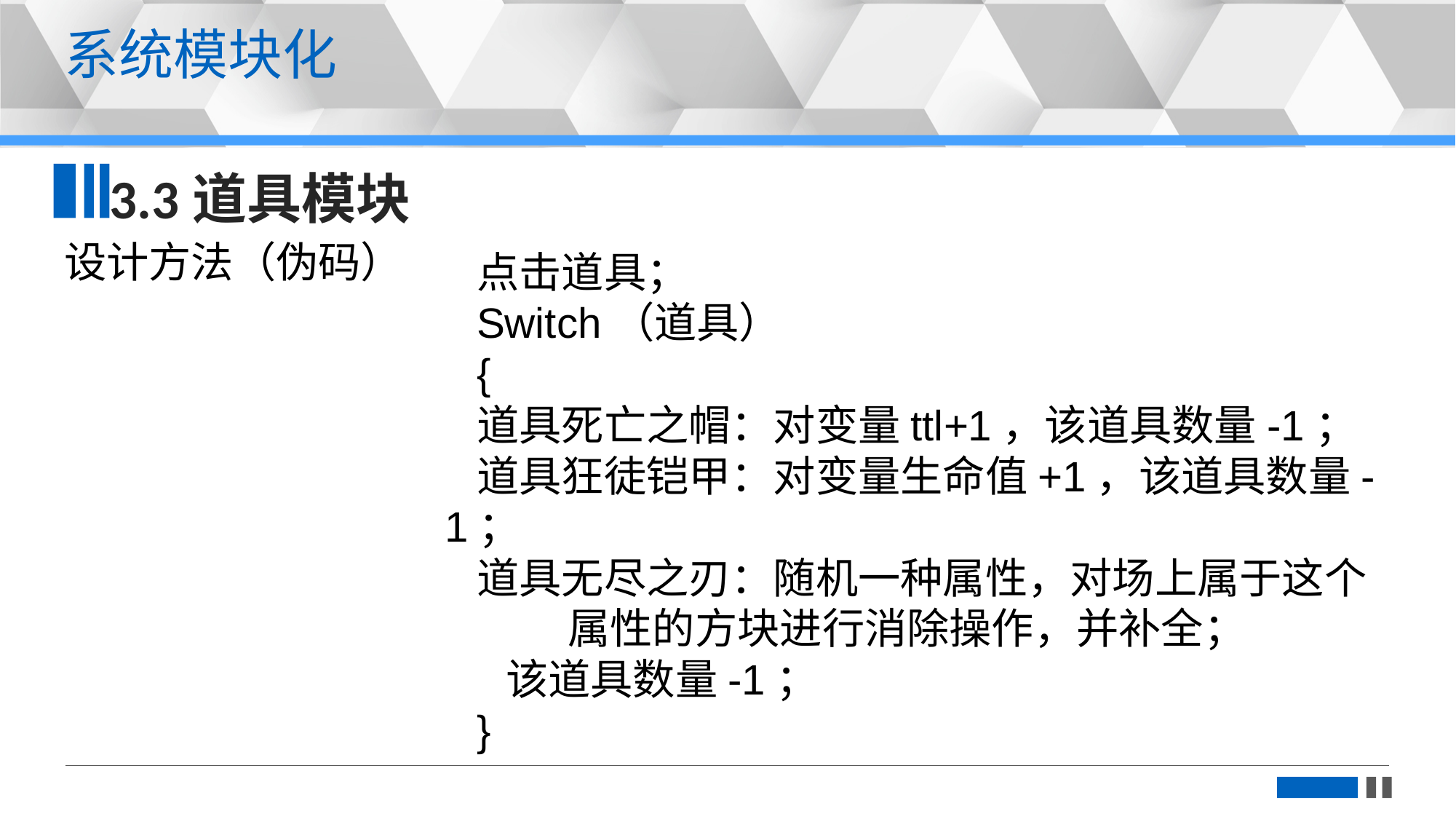

更多精品PPT模板下载：https://shop162430736.taobao.com
系统模块化

3.3道具模块
设计方法（伪码）
点击道具；
Switch（道具）
{
道具死亡之帽：对变量ttl+1，该道具数量-1；
道具狂徒铠甲：对变量生命值+1，该道具数量-1；
道具无尽之刃：随机一种属性，对场上属于这个                   属性的方块进行消除操作，并补全；
  该道具数量-1；
}

24